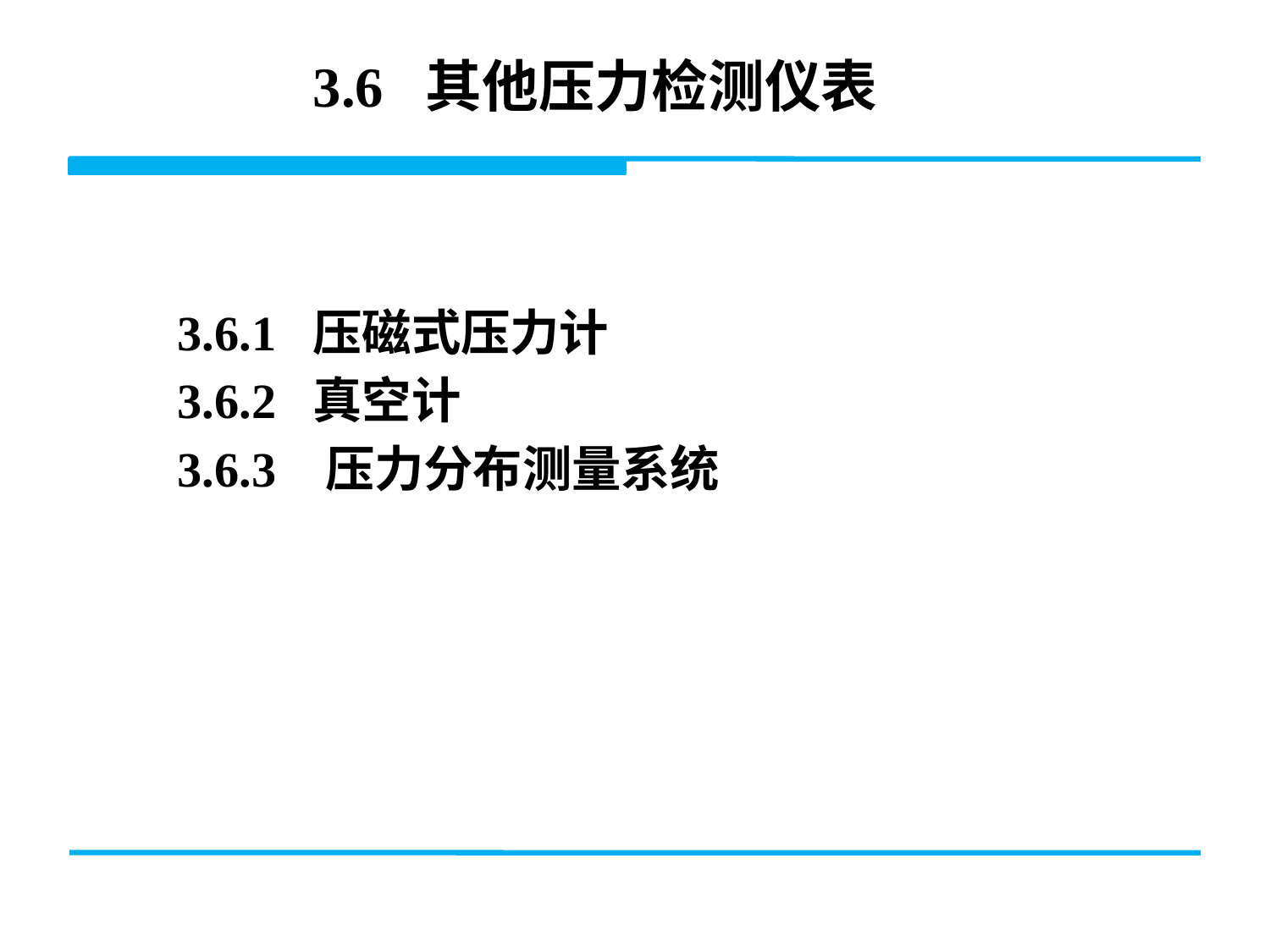

# 3.6  其他压力检测仪表
3.6.1  压磁式压力计
3.6.2  真空计
3.6.3   压力分布测量系统